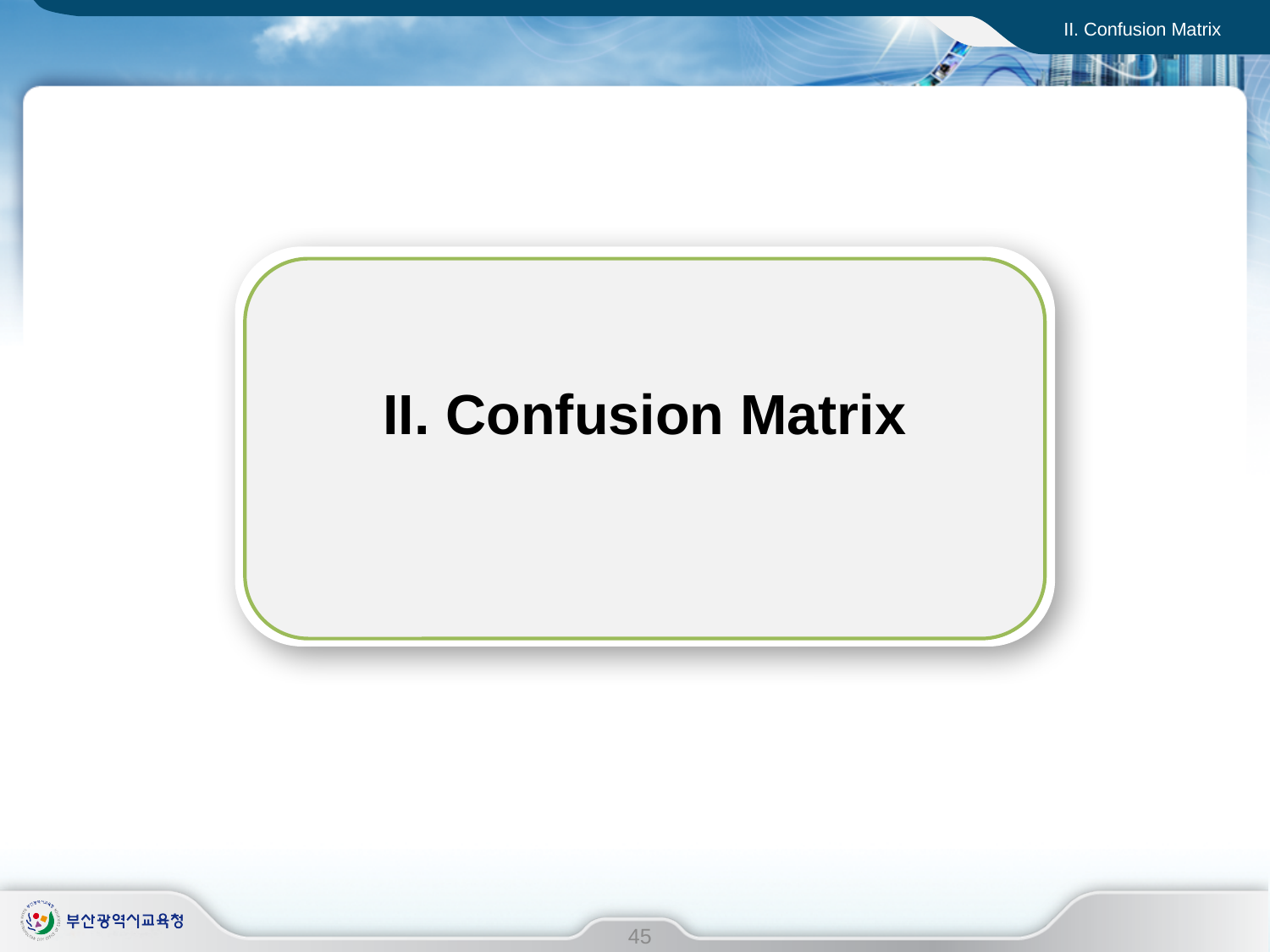

II. Confusion Matrix

II. Confusion Matrix
I. 사업 개요
45